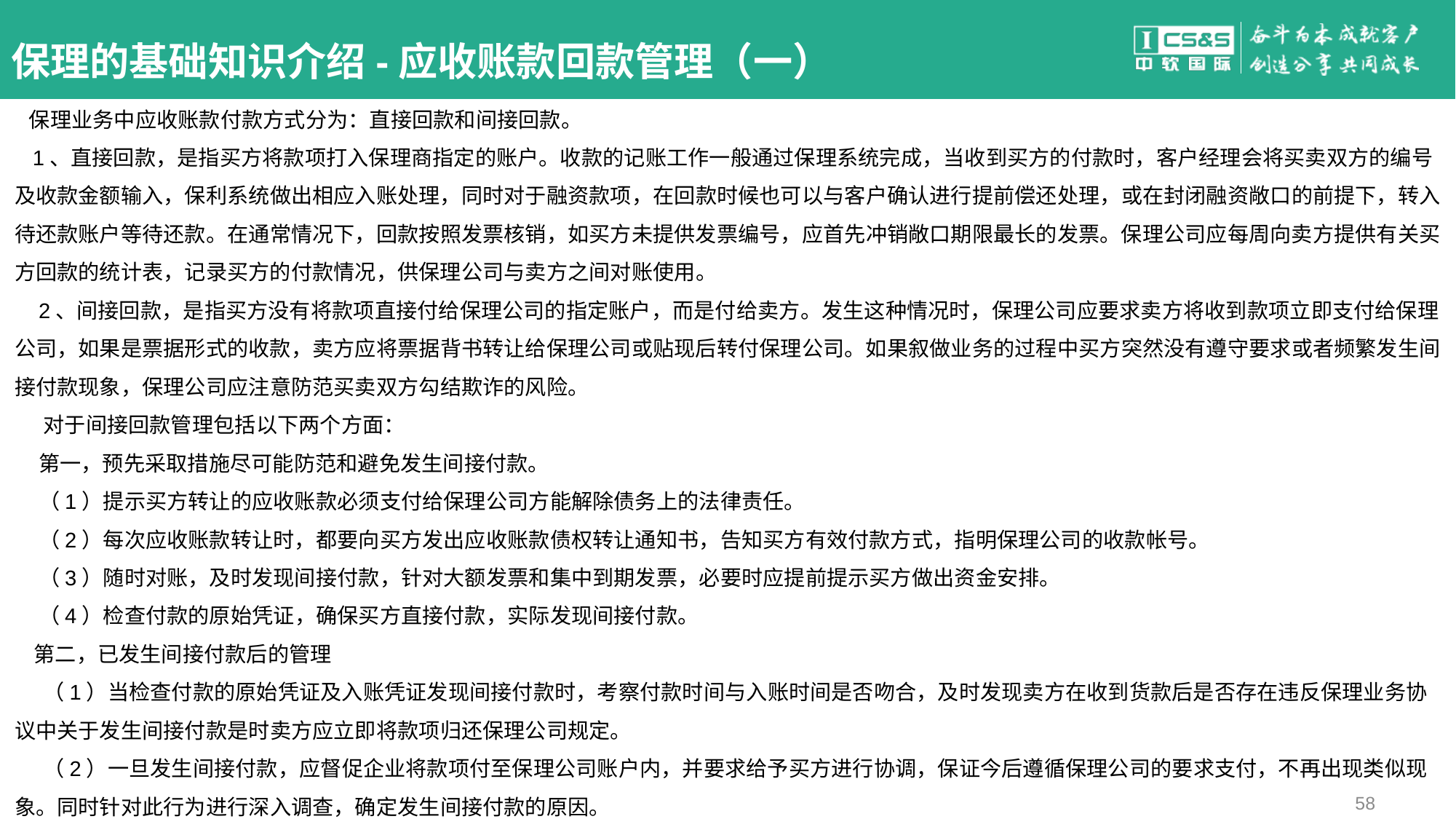

# 保理的基础知识介绍-应收账款回款管理（一）
  保理业务中应收账款付款方式分为：直接回款和间接回款。
   1、直接回款，是指买方将款项打入保理商指定的账户。收款的记账工作一般通过保理系统完成，当收到买方的付款时，客户经理会将买卖双方的编号及收款金额输入，保利系统做出相应入账处理，同时对于融资款项，在回款时候也可以与客户确认进行提前偿还处理，或在封闭融资敞口的前提下，转入待还款账户等待还款。在通常情况下，回款按照发票核销，如买方未提供发票编号，应首先冲销敞口期限最长的发票。保理公司应每周向卖方提供有关买方回款的统计表，记录买方的付款情况，供保理公司与卖方之间对账使用。
    2、间接回款，是指买方没有将款项直接付给保理公司的指定账户，而是付给卖方。发生这种情况时，保理公司应要求卖方将收到款项立即支付给保理公司，如果是票据形式的收款，卖方应将票据背书转让给保理公司或贴现后转付保理公司。如果叙做业务的过程中买方突然没有遵守要求或者频繁发生间接付款现象，保理公司应注意防范买卖双方勾结欺诈的风险。
     对于间接回款管理包括以下两个方面：
    第一，预先采取措施尽可能防范和避免发生间接付款。
    （1）提示买方转让的应收账款必须支付给保理公司方能解除债务上的法律责任。
    （2）每次应收账款转让时，都要向买方发出应收账款债权转让通知书，告知买方有效付款方式，指明保理公司的收款帐号。
    （3）随时对账，及时发现间接付款，针对大额发票和集中到期发票，必要时应提前提示买方做出资金安排。
    （4）检查付款的原始凭证，确保买方直接付款，实际发现间接付款。
   第二，已发生间接付款后的管理
     （1）当检查付款的原始凭证及入账凭证发现间接付款时，考察付款时间与入账时间是否吻合，及时发现卖方在收到货款后是否存在违反保理业务协议中关于发生间接付款是时卖方应立即将款项归还保理公司规定。
     （2）一旦发生间接付款，应督促企业将款项付至保理公司账户内，并要求给予买方进行协调，保证今后遵循保理公司的要求支付，不再出现类似现象。同时针对此行为进行深入调查，确定发生间接付款的原因。
58